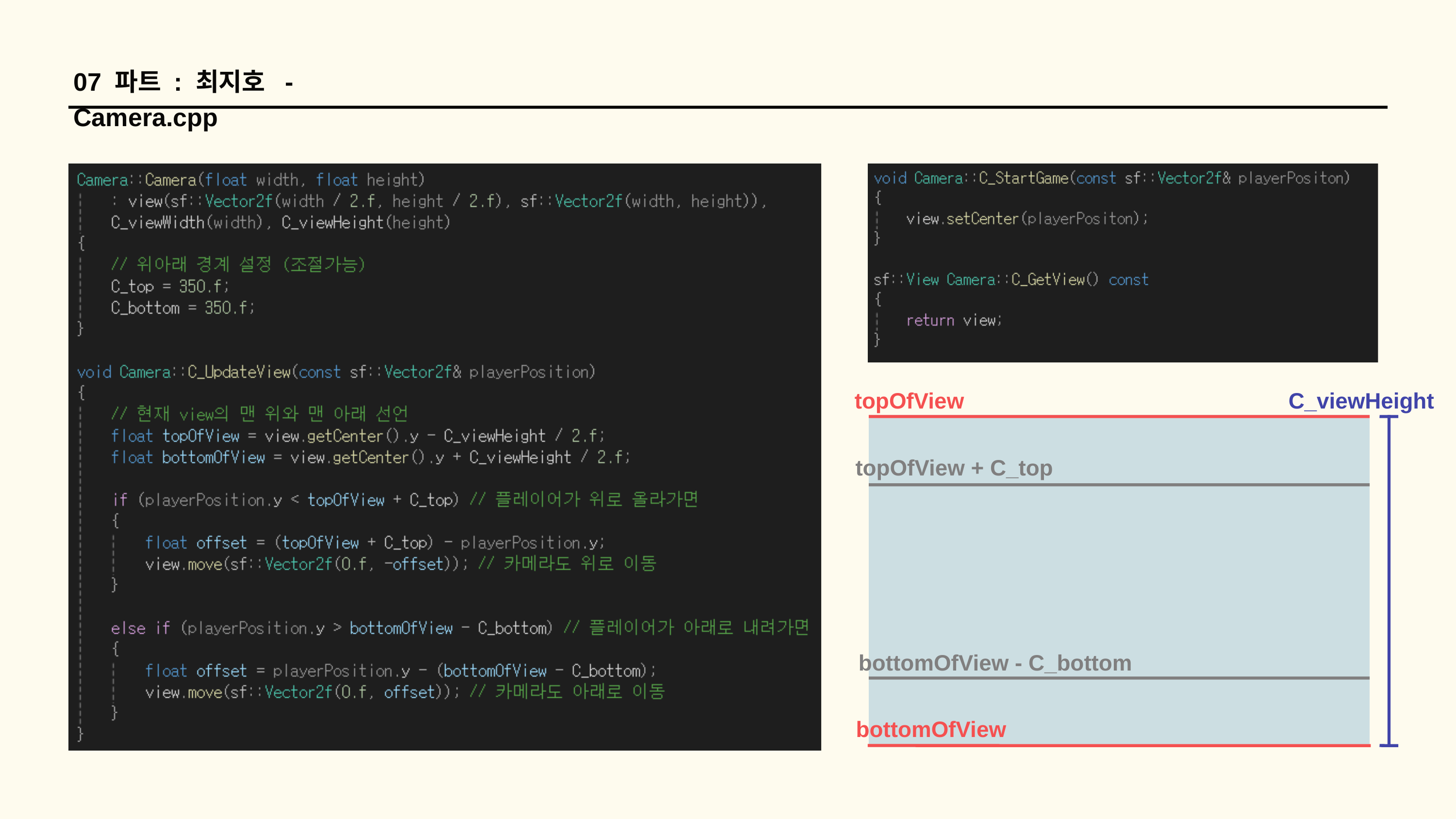

07 파트 : 최지호  - Camera.cpp

topOfView
C_viewHeight

topOfView + C_top

bottomOfView - C_bottom

bottomOfView